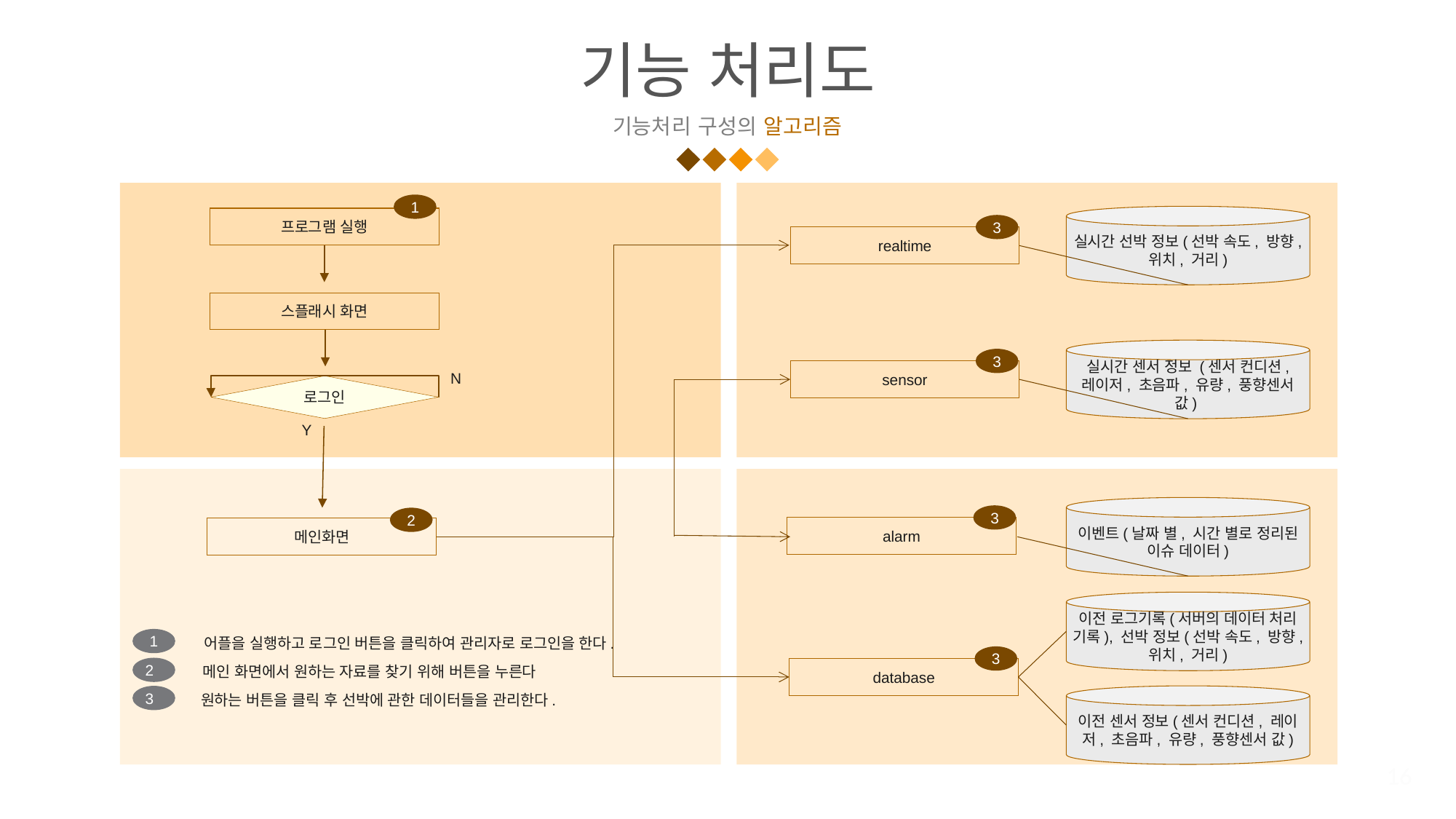

# 기능 처리도
기능처리 구성의 알고리즘

1
실시간 선박 정보(선박 속도, 방향, 위치, 거리)
프로그램 실행
3
realtime
스플래시 화면
실시간 센서 정보 (센서 컨디션, 레이저, 초음파, 유량, 풍향센서 값)
3
sensor
N
로그인
Y
이벤트(날짜 별, 시간 별로 정리된 이슈 데이터)
3
2
alarm
메인화면
이전 로그기록(서버의 데이터 처리 기록), 선박 정보(선박 속도, 방향, 위치, 거리)
어플을 실행하고 로그인 버튼을 클릭하여 관리자로 로그인을 한다.
1
3
메인 화면에서 원하는 자료를 찾기 위해 버튼을 누른다
2
database
원하는 버튼을 클릭 후 선박에 관한 데이터들을 관리한다.
3
이전 센서 정보(센서 컨디션, 레이저, 초음파, 유량, 풍향센서 값)
16